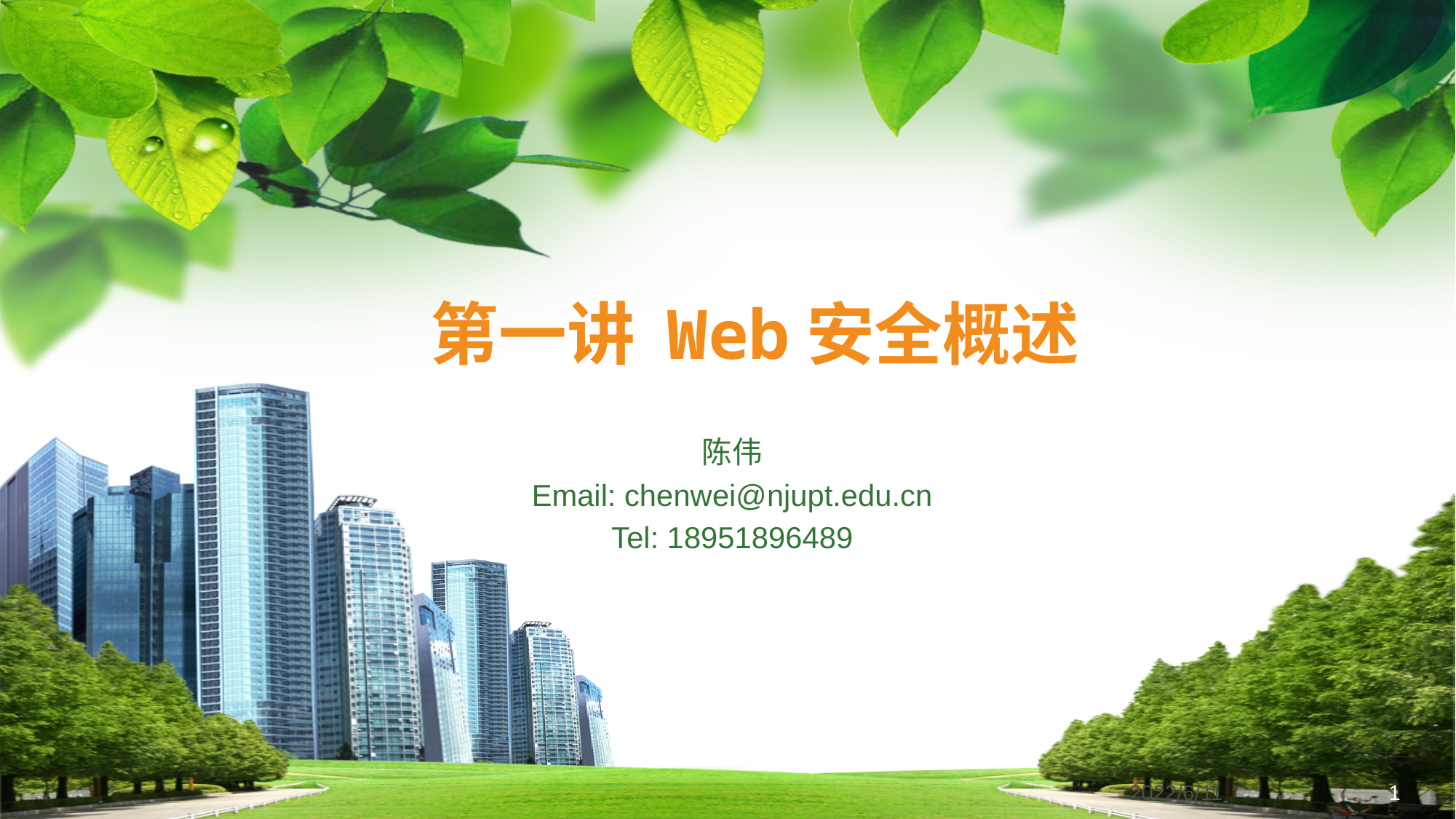

# 第一讲 Web安全概述
陈伟
Email: chenwei@njupt.edu.cn
Tel: 18951896489

2022/6/11
1